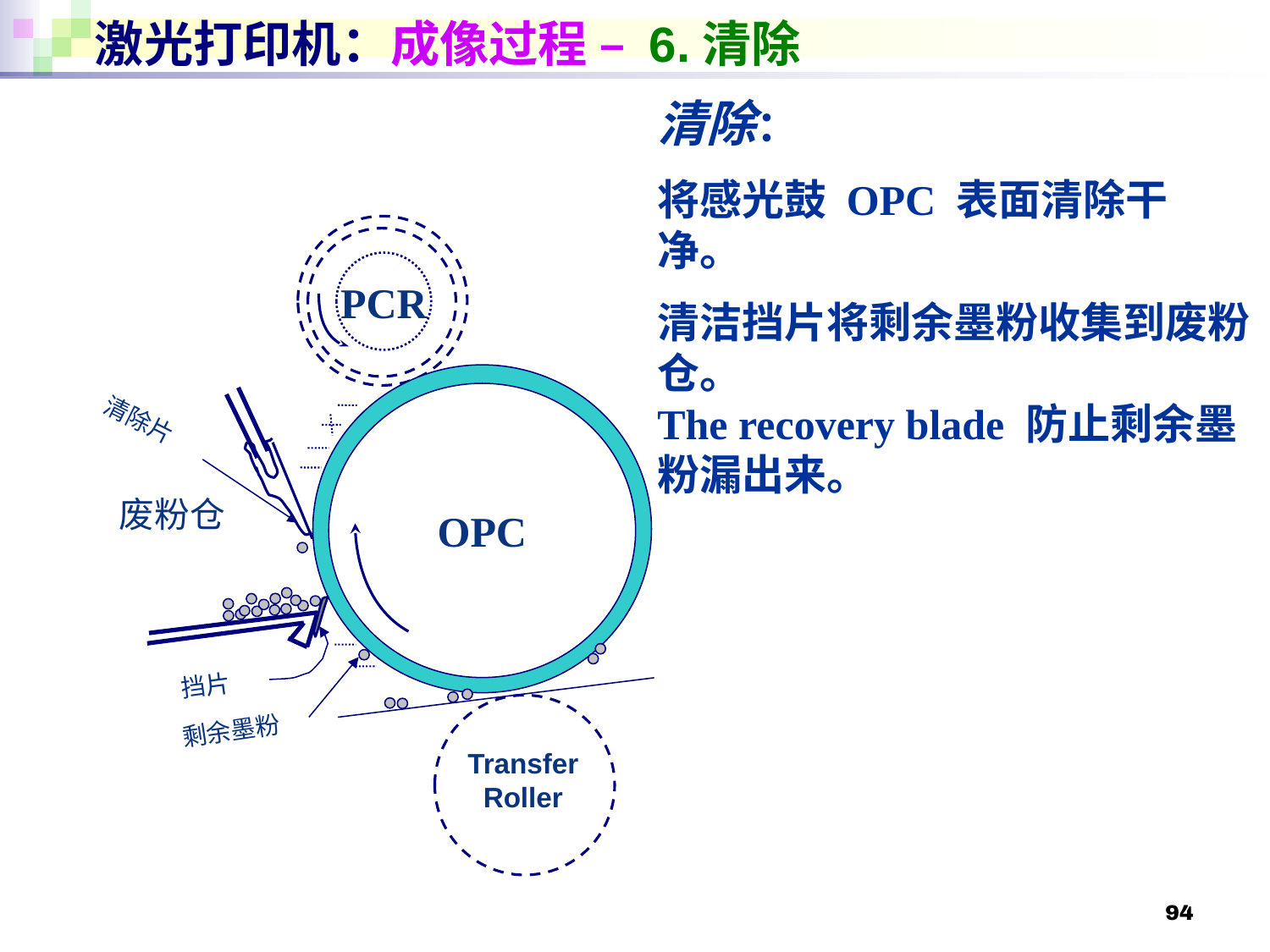

# 激光打印机：成像过程 – 6.清除
清除：
将感光鼓 OPC 表面清除干净。
清洁挡片将剩余墨粉收集到废粉仓。
The recovery blade 防止剩余墨粉漏出来。

PCR

OPC

           清除片

废粉仓

               挡片

                剩余墨粉
Transfer
Roller
94